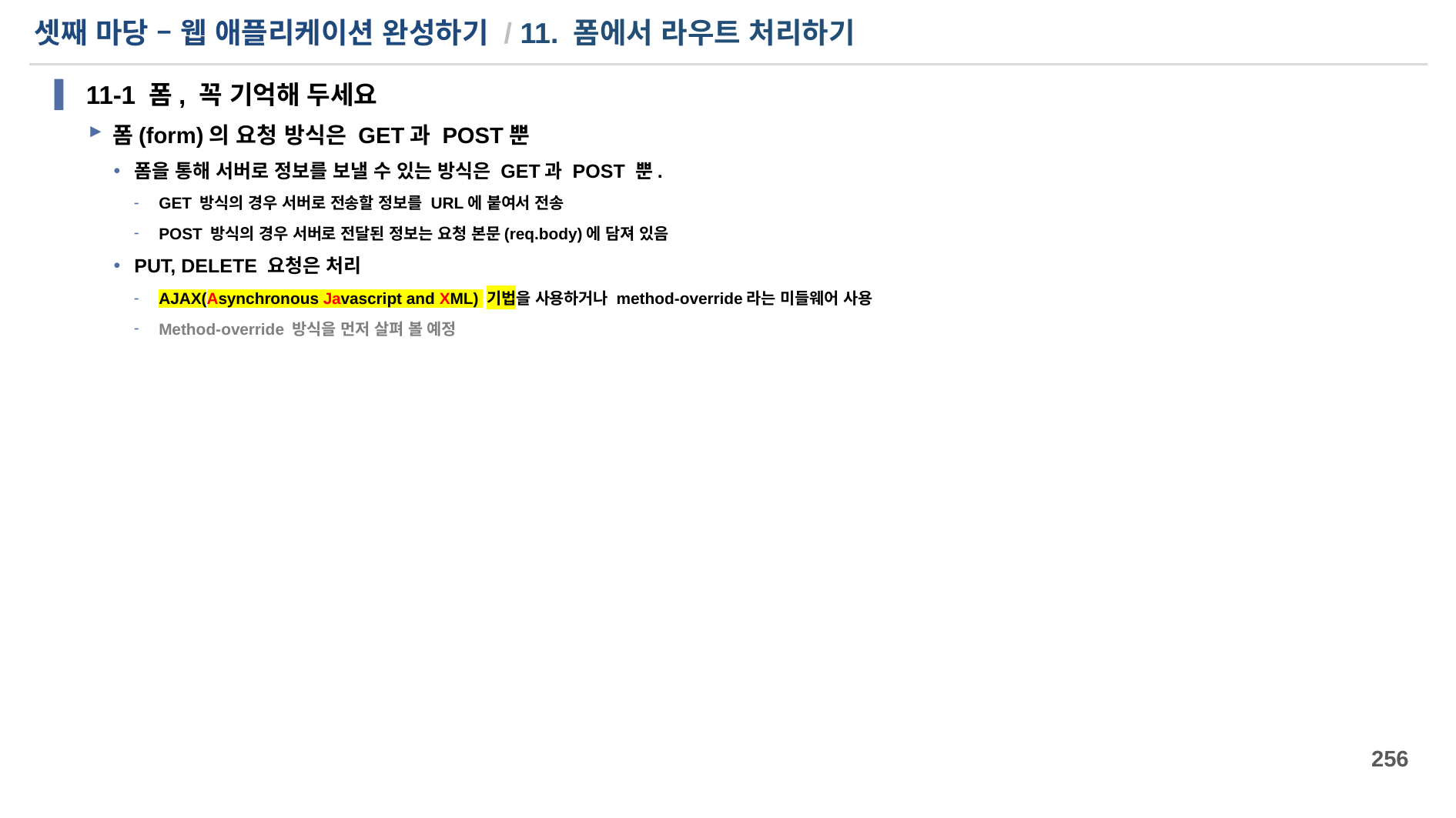

# 셋째 마당 – 웹 애플리케이션 완성하기 / 11. 폼에서 라우트 처리하기
11-1 폼, 꼭 기억해 두세요
폼(form)의 요청 방식은 GET과 POST뿐
폼을 통해 서버로 정보를 보낼 수 있는 방식은 GET과 POST 뿐.
GET 방식의 경우 서버로 전송할 정보를 URL에 붙여서 전송
POST 방식의 경우 서버로 전달된 정보는 요청 본문(req.body)에 담져 있음
PUT, DELETE 요청은 처리
AJAX(Asynchronous Javascript and XML) 기법을 사용하거나 method-override라는 미들웨어 사용
Method-override 방식을 먼저 살펴 볼 예정
256